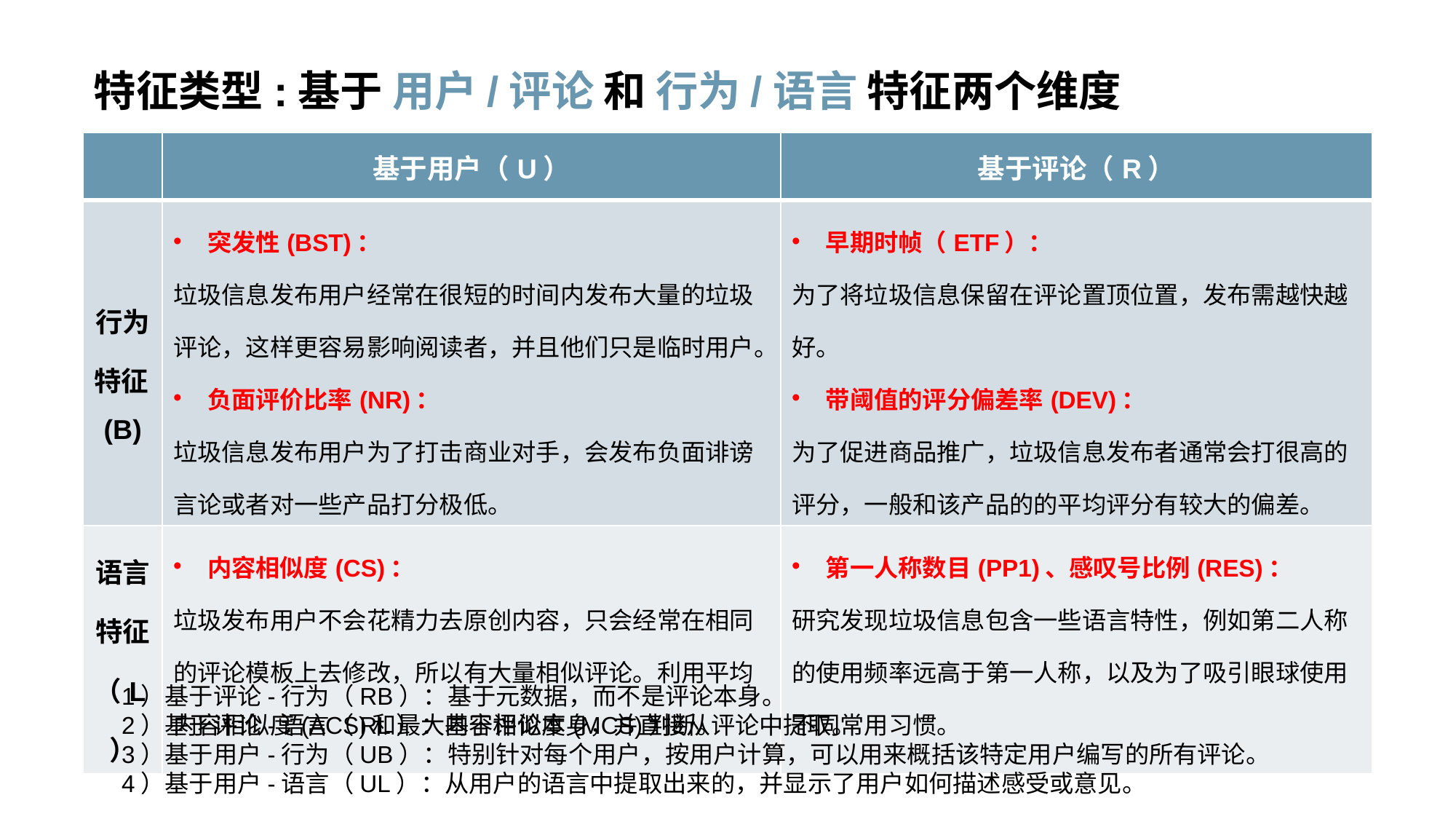

# 特征类型:基于 用户/评论 和 行为/语言 特征两个维度
|  | 基于用户（U） | 基于评论（R） |
| --- | --- | --- |
| 行为特征(B) | 突发性(BST)： 垃圾信息发布用户经常在很短的时间内发布大量的垃圾评论，这样更容易影响阅读者，并且他们只是临时用户。 负面评价比率(NR)： 垃圾信息发布用户为了打击商业对手，会发布负面诽谤言论或者对一些产品打分极低。 | 早期时帧（ETF）： 为了将垃圾信息保留在评论置顶位置，发布需越快越好。 带阈值的评分偏差率(DEV)： 为了促进商品推广，垃圾信息发布者通常会打很高的评分，一般和该产品的的平均评分有较大的偏差。 |
| 语言特征（L） | 内容相似度(CS)： 垃圾发布用户不会花精力去原创内容，只会经常在相同的评论模板上去修改，所以有大量相似评论。利用平均内容相似度(ACS)和最大内容相似度(MCS)判断。 | 第一人称数目(PP1)、感叹号比例(RES)： 研究发现垃圾信息包含一些语言特性，例如第二人称的使用频率远高于第一人称，以及为了吸引眼球使用不同常用习惯。 |
1）基于评论-行为（RB）：基于元数据，而不是评论本身。
2）基于评论-语言（RL）：基于评论本身，并直接从评论中提取。
3）基于用户-行为（UB）：特别针对每个用户，按用户计算，可以用来概括该特定用户编写的所有评论。
4）基于用户-语言（UL）：从用户的语言中提取出来的，并显示了用户如何描述感受或意见。
24